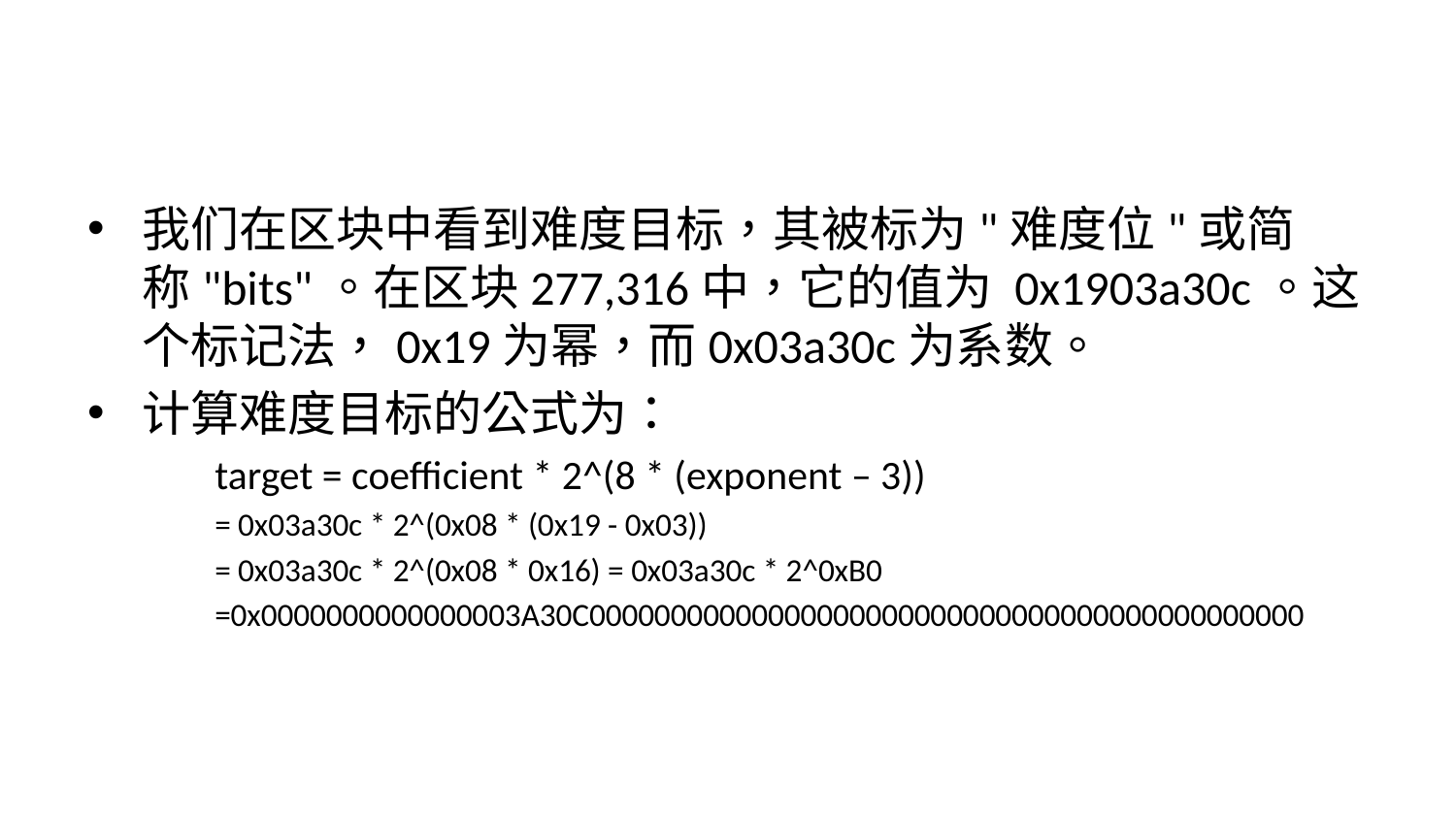

#
我们在区块中看到难度⽬标，其被标为"难度位"或简称"bits"。在区块277,316中，它的值为 0x1903a30c。这个标记法，0x19为幂，⽽0x03a30c为系数。
计算难度⽬标的公式为：
target = coefficient * 2^(8 * (exponent – 3))
= 0x03a30c * 2^(0x08 * (0x19 - 0x03))
= 0x03a30c * 2^(0x08 * 0x16) = 0x03a30c * 2^0xB0
=0x0000000000000003A30C00000000000000000000000000000000000000000000